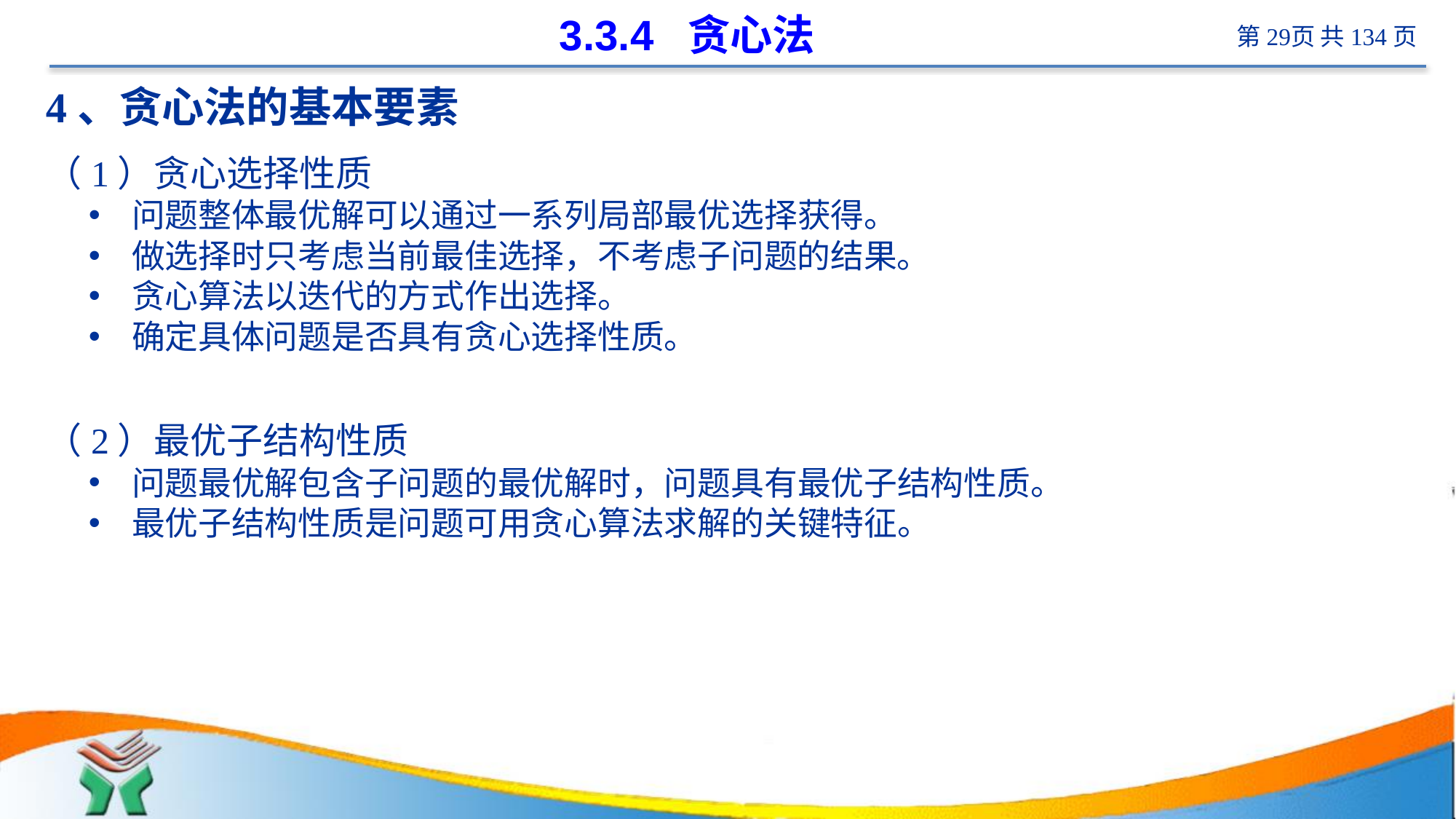

# 3.3.4  贪心法
4、贪心法的基本要素

（1）贪心选择性质
问题整体最优解可以通过一系列局部最优选择获得。
做选择时只考虑当前最佳选择，不考虑子问题的结果。
贪心算法以迭代的方式作出选择。
确定具体问题是否具有贪心选择性质。

（2）最优子结构性质
问题最优解包含子问题的最优解时，问题具有最优子结构性质。
最优子结构性质是问题可用贪心算法求解的关键特征。